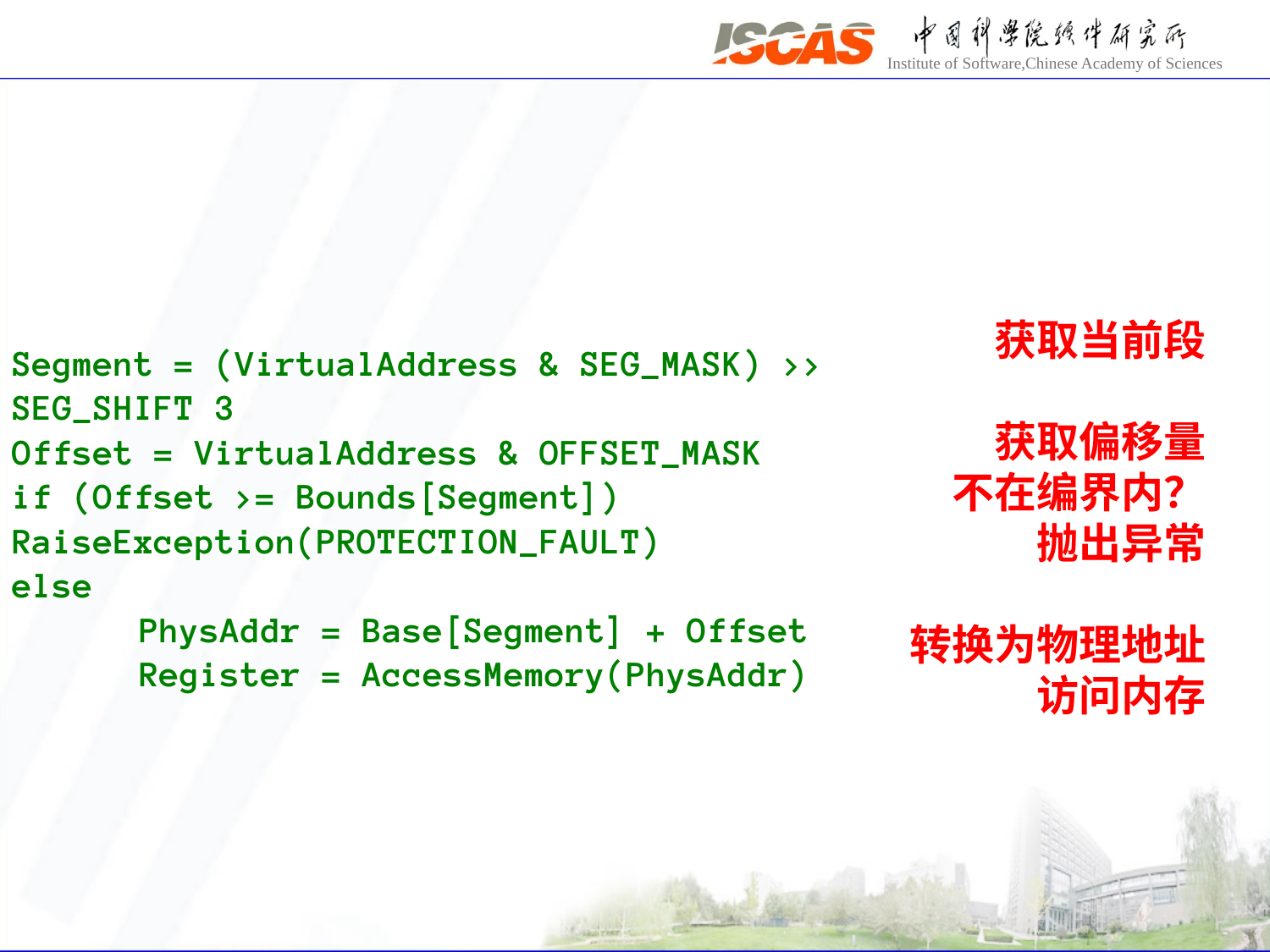

#
获取当前段

获取偏移量
不在编界内？
抛出异常

转换为物理地址
访问内存
Segment = (VirtualAddress & SEG_MASK) >> SEG_SHIFT 3
Offset = VirtualAddress & OFFSET_MASK
if (Offset >= Bounds[Segment]) 	RaiseException(PROTECTION_FAULT)
else
	PhysAddr = Base[Segment] + Offset
	Register = AccessMemory(PhysAddr)